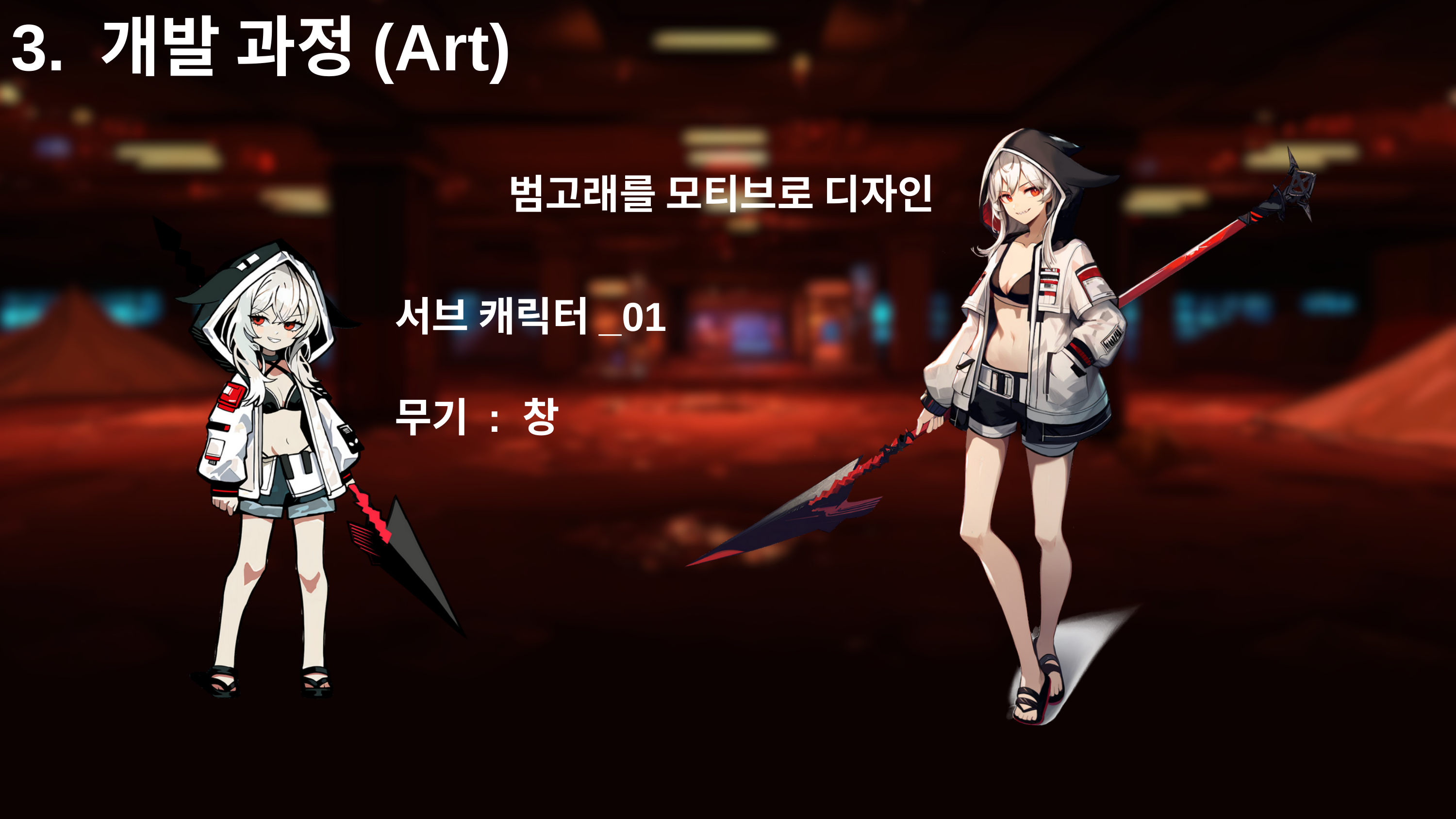

3. 개발 과정(Art)

범고래를 모티브로 디자인
서브 캐릭터_01
무기 : 창